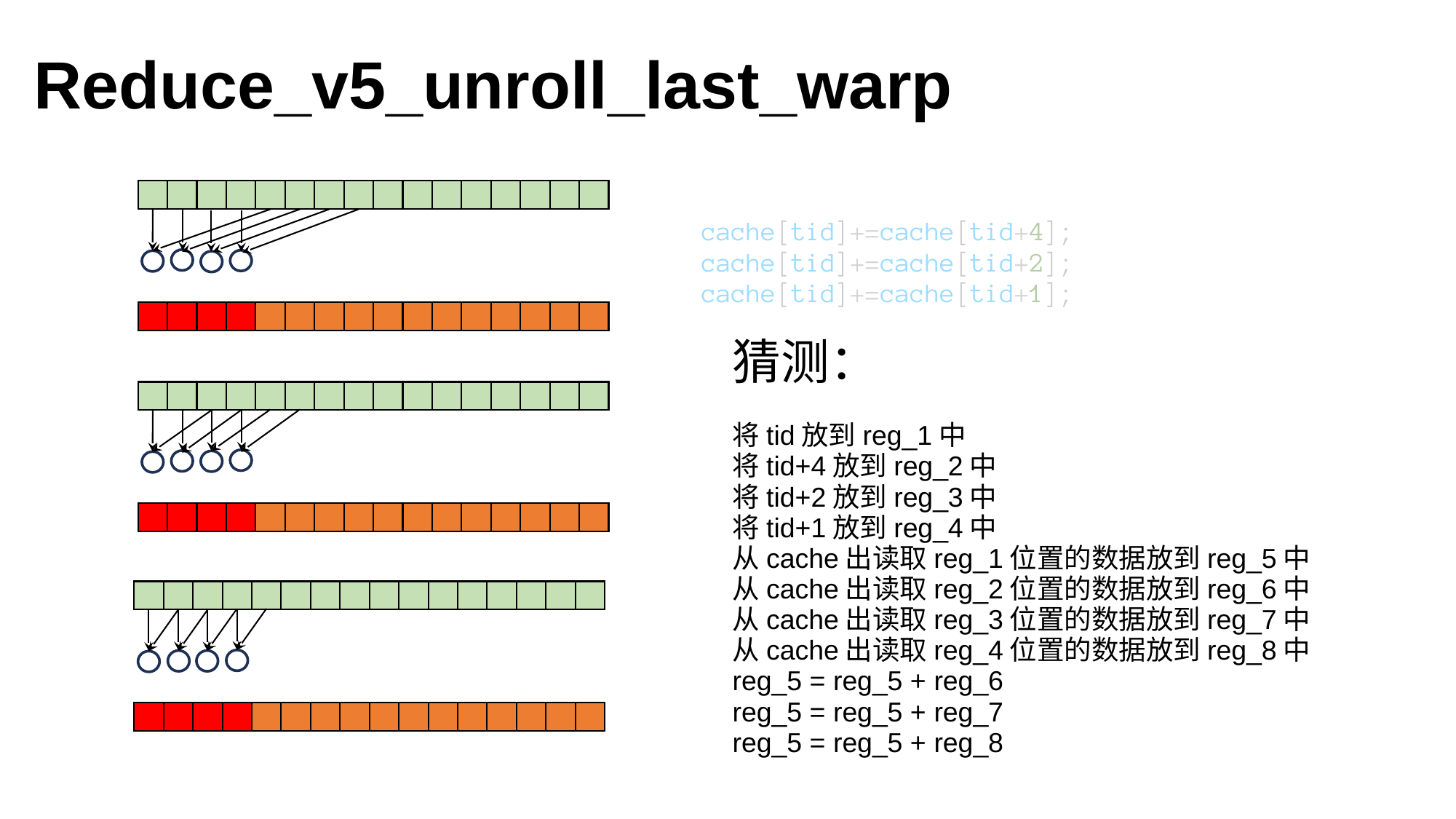

# Reduce_v5_unroll_last_warp

cache[tid]+=cache[tid+4];
cache[tid]+=cache[tid+2];
cache[tid]+=cache[tid+1];

猜测：

将tid放到reg_1中
将tid+4放到reg_2中
将tid+2放到reg_3中
将tid+1放到reg_4中
从cache出读取reg_1位置的数据放到reg_5中
从cache出读取reg_2位置的数据放到reg_6中
从cache出读取reg_3位置的数据放到reg_7中
从cache出读取reg_4位置的数据放到reg_8中
reg_5 = reg_5 + reg_6
reg_5 = reg_5 + reg_7
reg_5 = reg_5 + reg_8